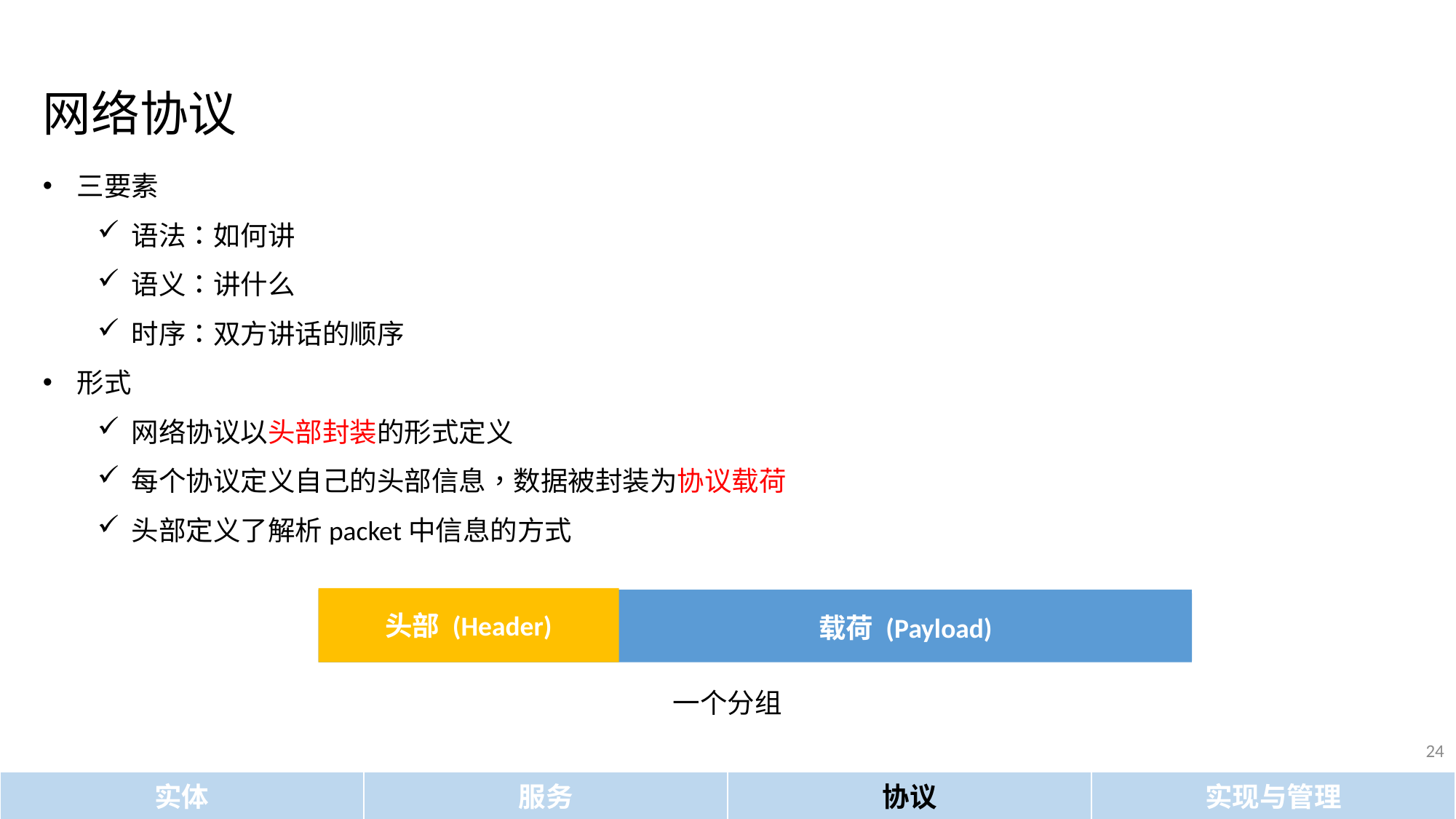

网络协议
三要素
语法：如何讲
语义：讲什么
时序：双方讲话的顺序
形式
网络协议以头部封装的形式定义
每个协议定义自己的头部信息，数据被封装为协议载荷
头部定义了解析packet中信息的方式
头部 (Header)
数据 (Data)
载荷 (Payload)
一个分组
24
实体
服务
协议
实现与管理